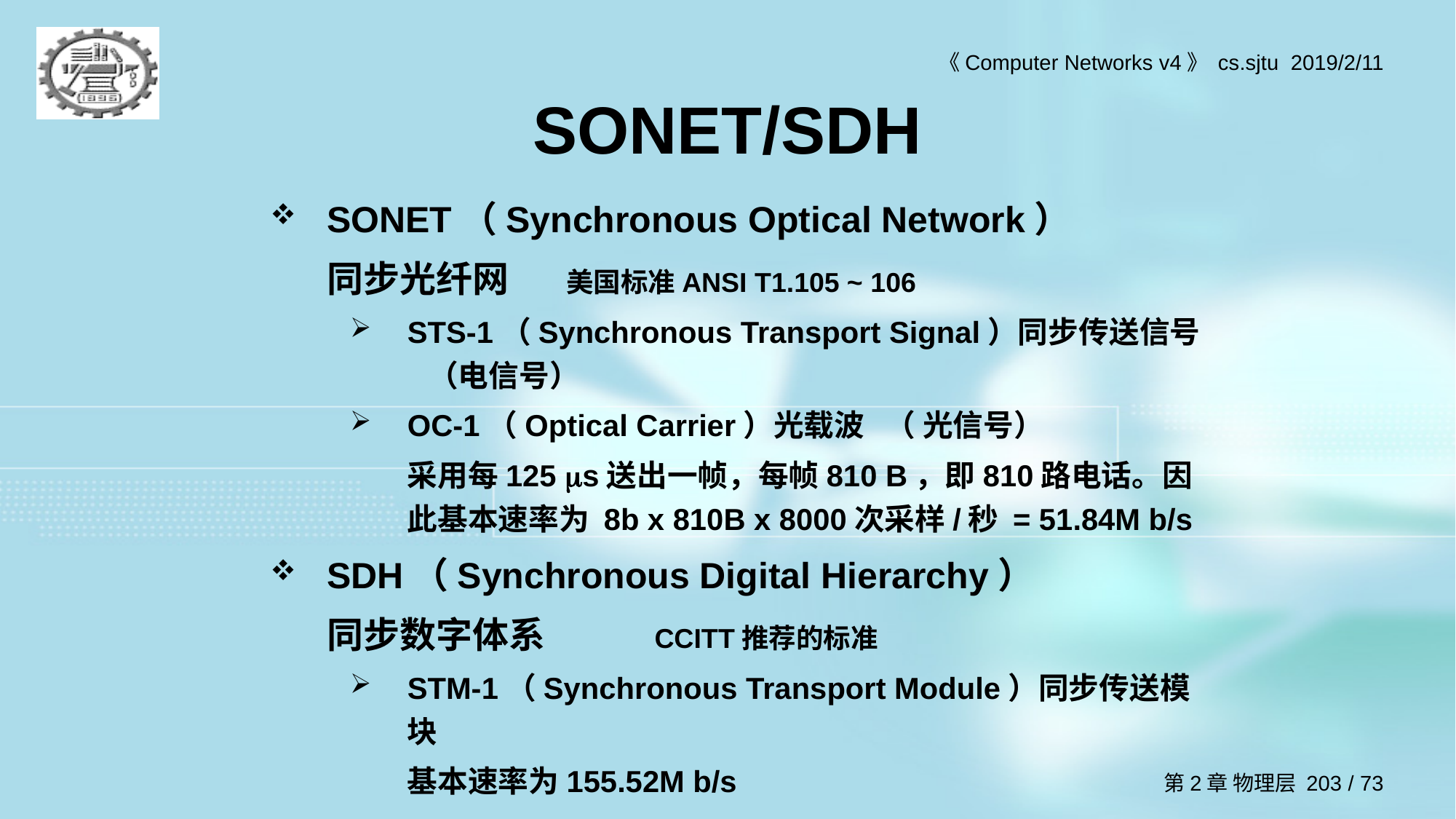

# SONET/SDH
SONET（Synchronous Optical Network）
	同步光纤网       美国标准ANSI T1.105 ~ 106
STS-1（Synchronous Transport Signal）同步传送信号    （电信号）
OC-1（Optical Carrier）光载波   （ 光信号）
	采用每125 μs送出一帧，每帧810 B，即810路电话。因此基本速率为 8b x 810B x 8000次采样/秒 = 51.84M b/s
SDH（Synchronous Digital Hierarchy）
	同步数字体系	CCITT推荐的标准
STM-1（Synchronous Transport Module）同步传送模块
	基本速率为155.52M b/s